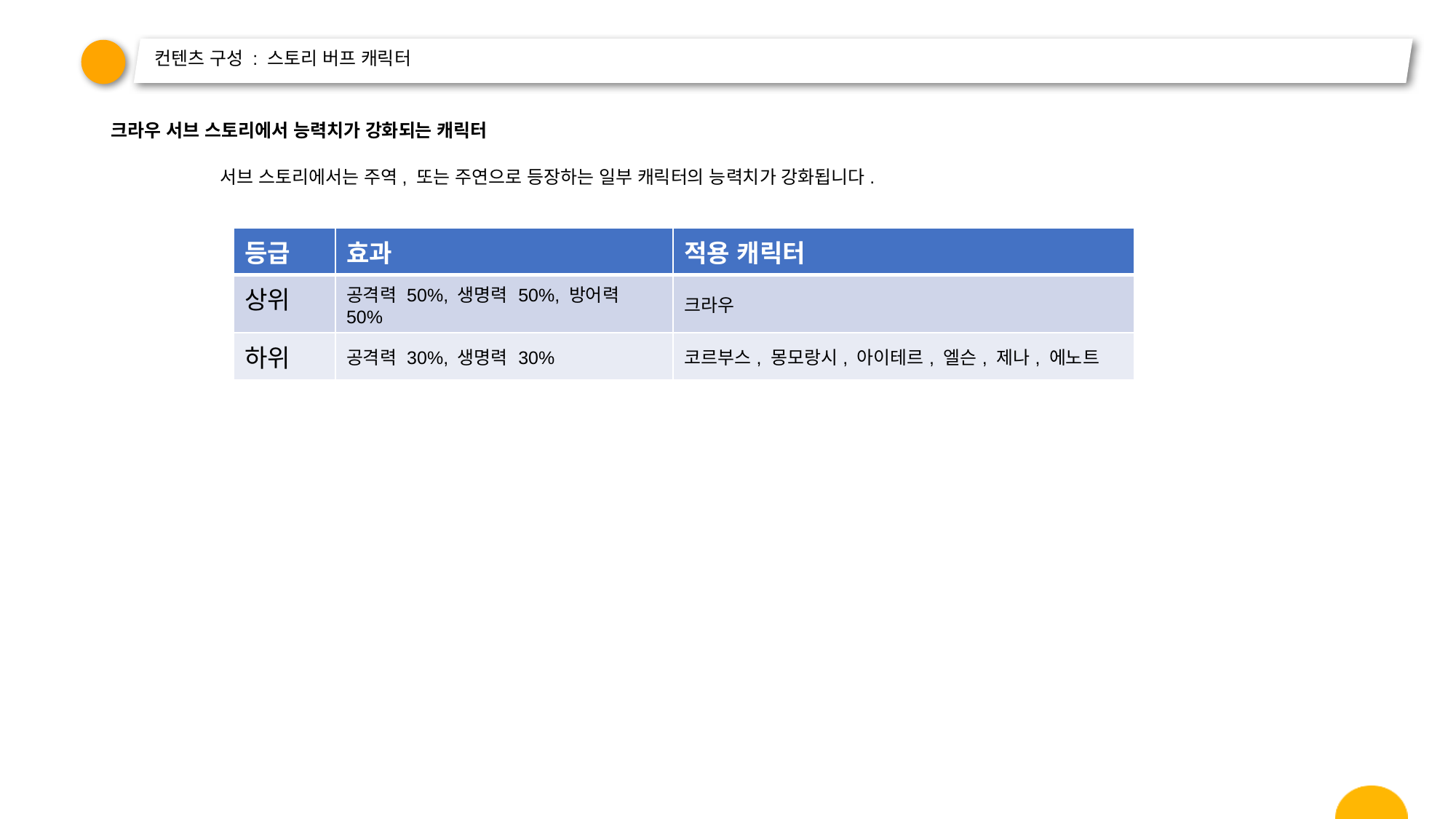

# 컨텐츠 구성 : 스토리 버프 캐릭터
크라우 서브 스토리에서 능력치가 강화되는 캐릭터
	서브 스토리에서는 주역, 또는 주연으로 등장하는 일부 캐릭터의 능력치가 강화됩니다.
| 등급 | 효과 | 적용 캐릭터 |
| --- | --- | --- |
| 상위 | 공격력 50%, 생명력 50%, 방어력 50% | 크라우 |
| 하위 | 공격력 30%, 생명력 30% | 코르부스, 몽모랑시, 아이테르, 엘슨, 제나, 에노트 |